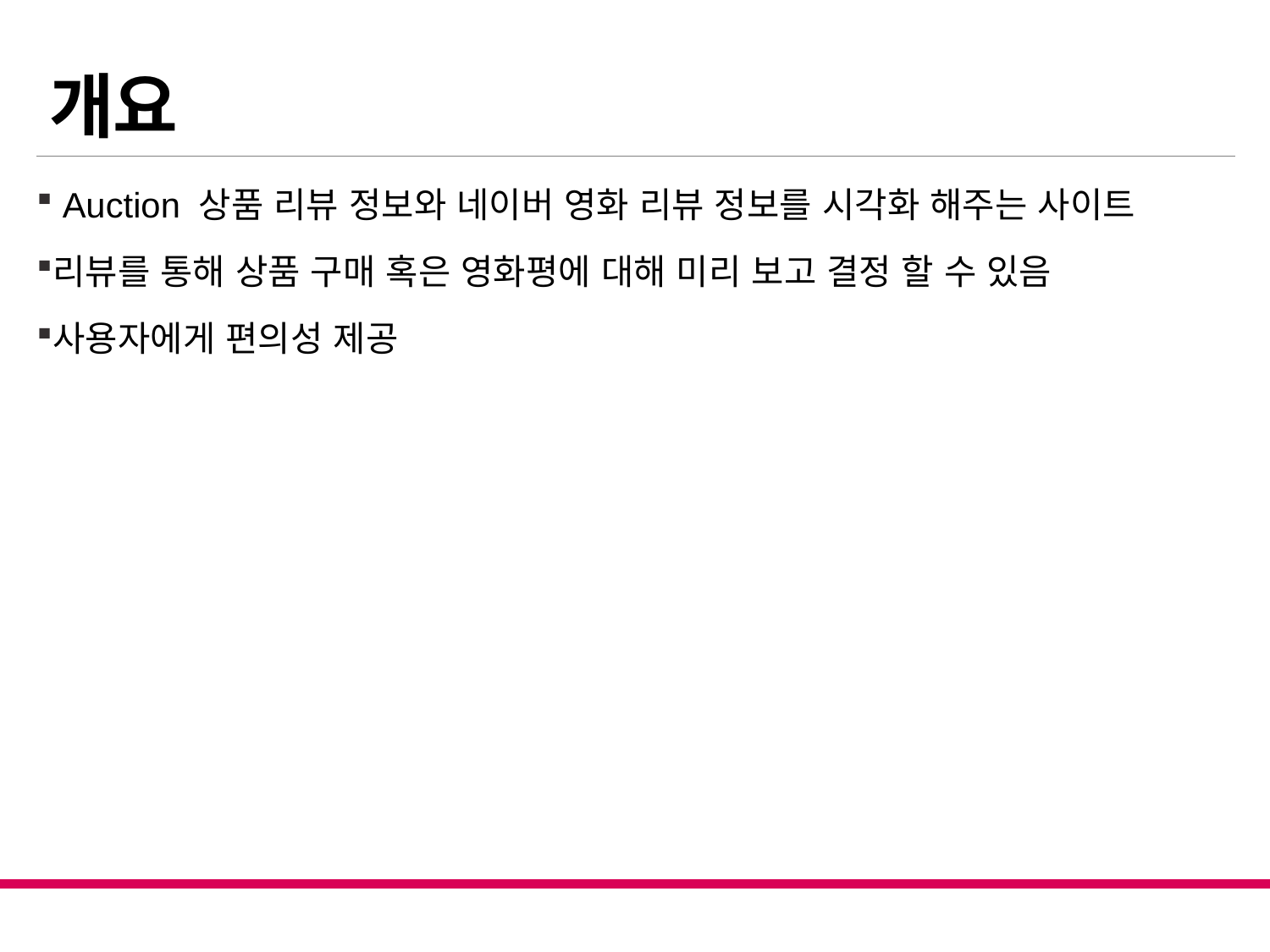

# 개요
 Auction 상품 리뷰 정보와 네이버 영화 리뷰 정보를 시각화 해주는 사이트
리뷰를 통해 상품 구매 혹은 영화평에 대해 미리 보고 결정 할 수 있음
사용자에게 편의성 제공
4